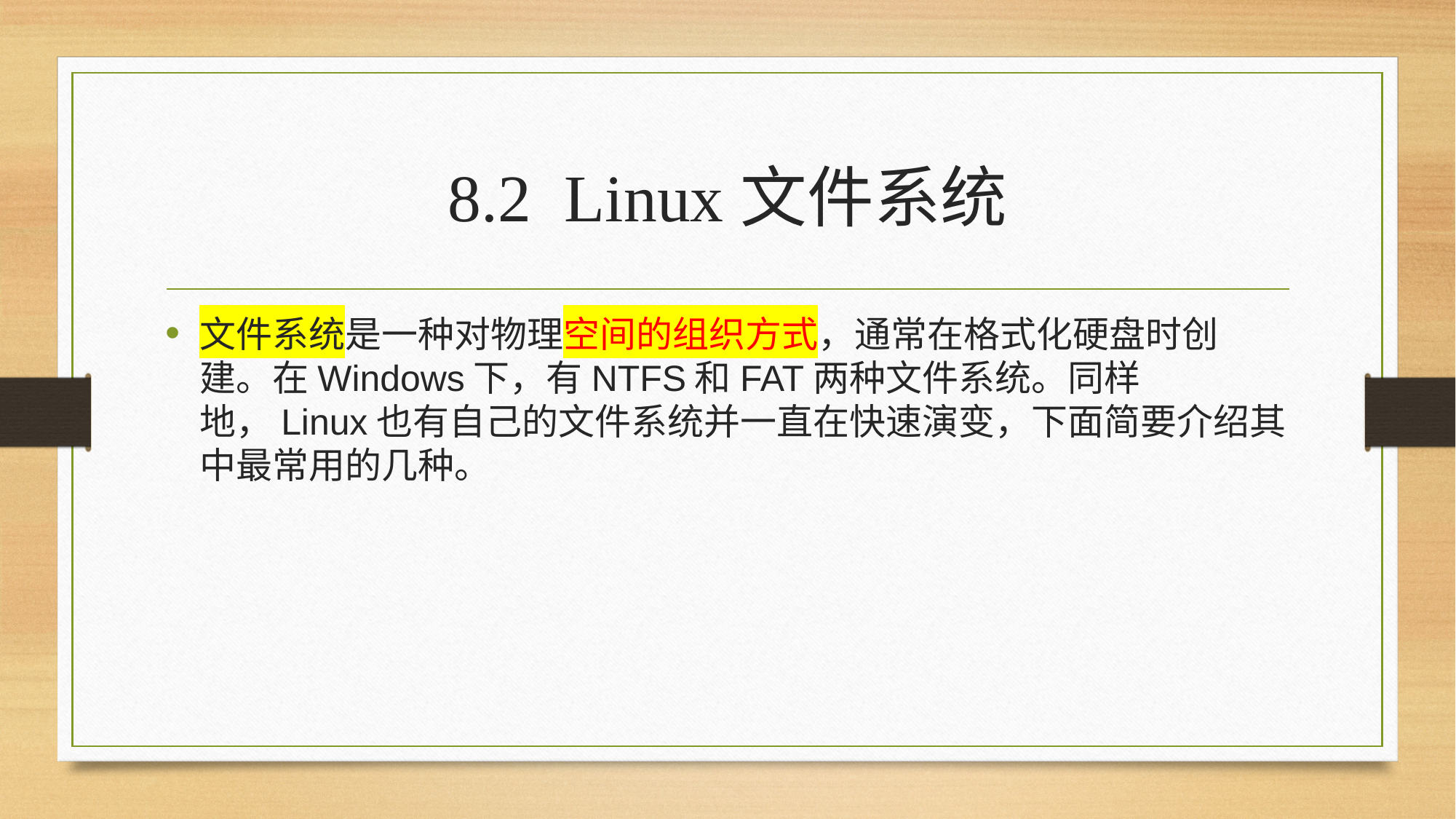

# 8.2  Linux文件系统
文件系统是一种对物理空间的组织方式，通常在格式化硬盘时创建。在Windows下，有NTFS和FAT两种文件系统。同样地，Linux也有自己的文件系统并一直在快速演变，下面简要介绍其中最常用的几种。